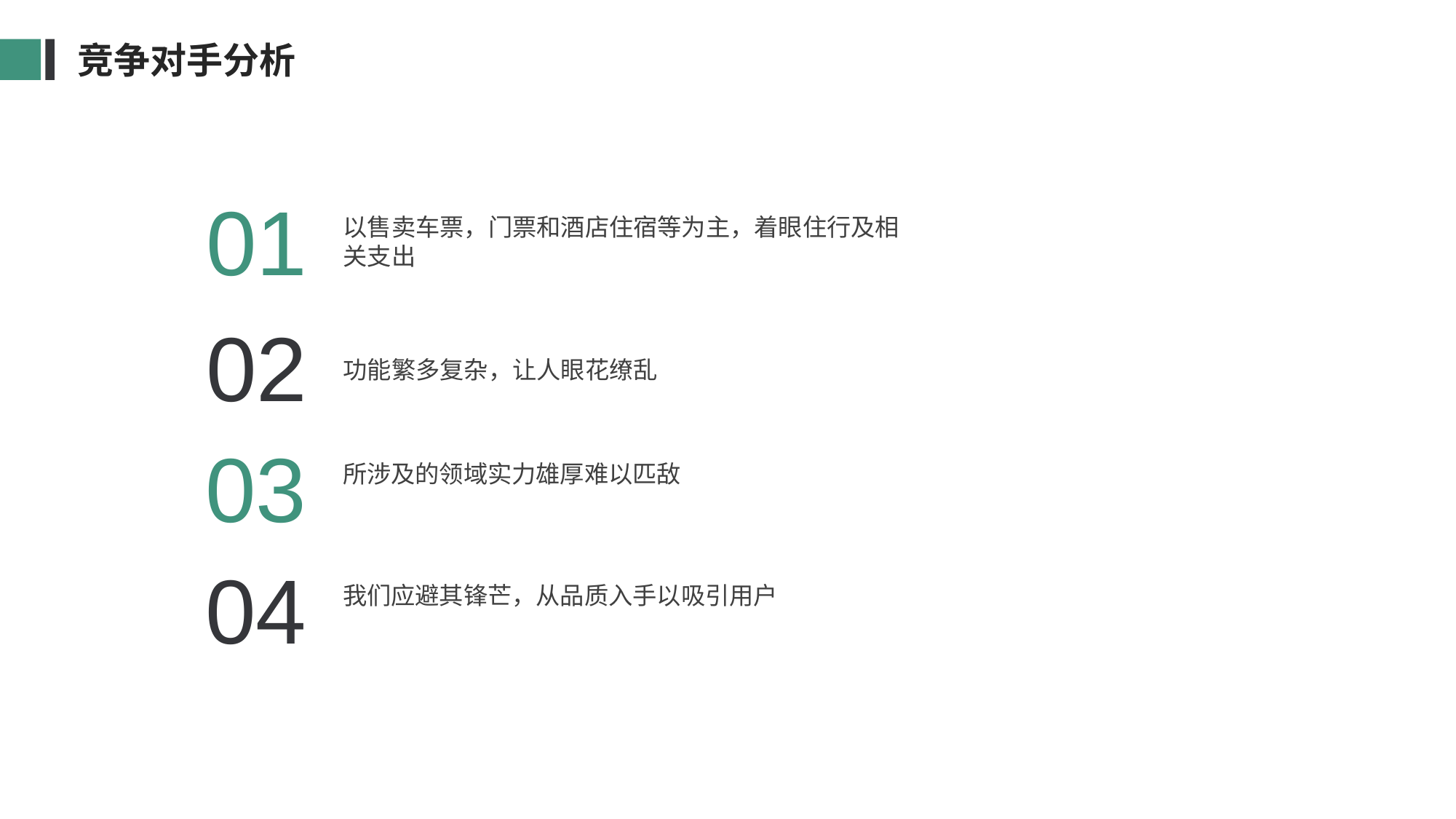

竞争对手分析

01
以售卖车票，门票和酒店住宿等为主，着眼住行及相关支出
02
功能繁多复杂，让人眼花缭乱
03
所涉及的领域实力雄厚难以匹敌
04
我们应避其锋芒，从品质入手以吸引用户